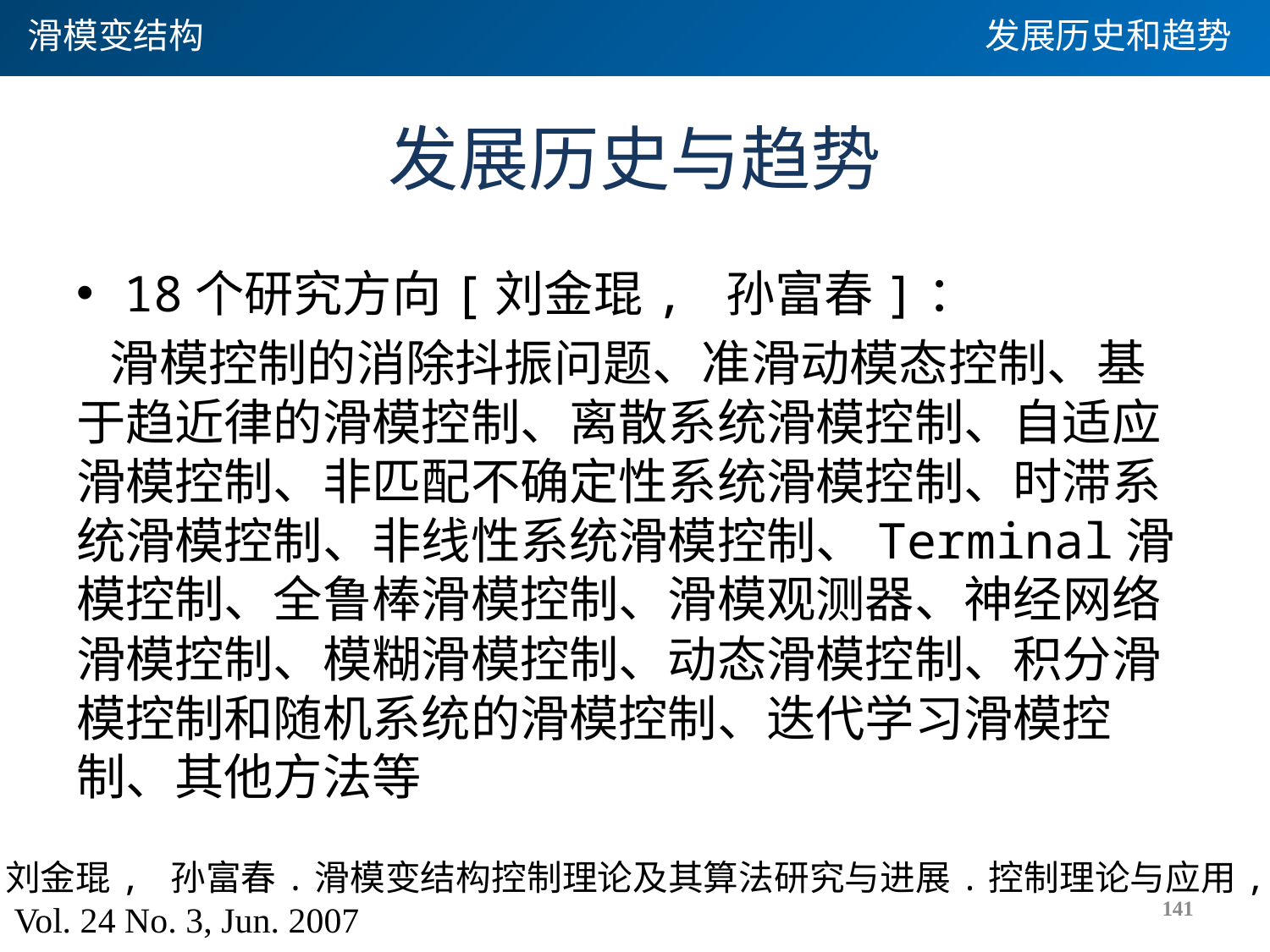

滑模变结构
发展历史和趋势
# 发展历史与趋势
18个研究方向[刘金琨, 孙富春]：
  滑模控制的消除抖振问题、准滑动模态控制、基于趋近律的滑模控制、离散系统滑模控制、自适应滑模控制、非匹配不确定性系统滑模控制、时滞系统滑模控制、非线性系统滑模控制、Terminal滑模控制、全鲁棒滑模控制、滑模观测器、神经网络滑模控制、模糊滑模控制、动态滑模控制、积分滑模控制和随机系统的滑模控制、迭代学习滑模控制、其他方法等
刘金琨, 孙富春.滑模变结构控制理论及其算法研究与进展.控制理论与应用,
 Vol. 24 No. 3, Jun. 2007
141